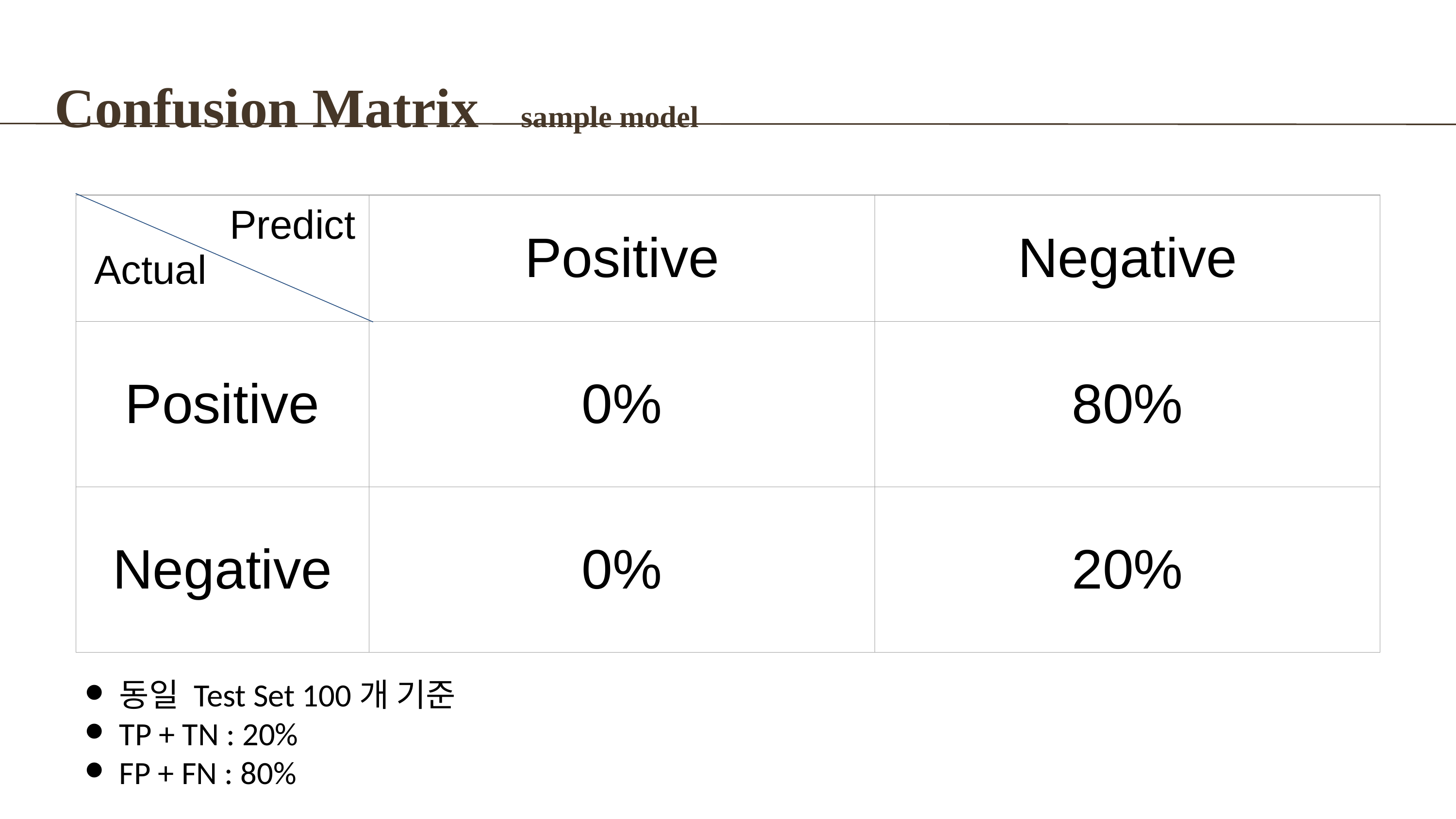

Confusion Matrix   sample model
| Predict Actual | Positive | Negative |
| --- | --- | --- |
| Positive | 0% | 80% |
| Negative | 0% | 20% |
동일 Test Set 100개 기준
TP + TN : 20%
FP + FN : 80%